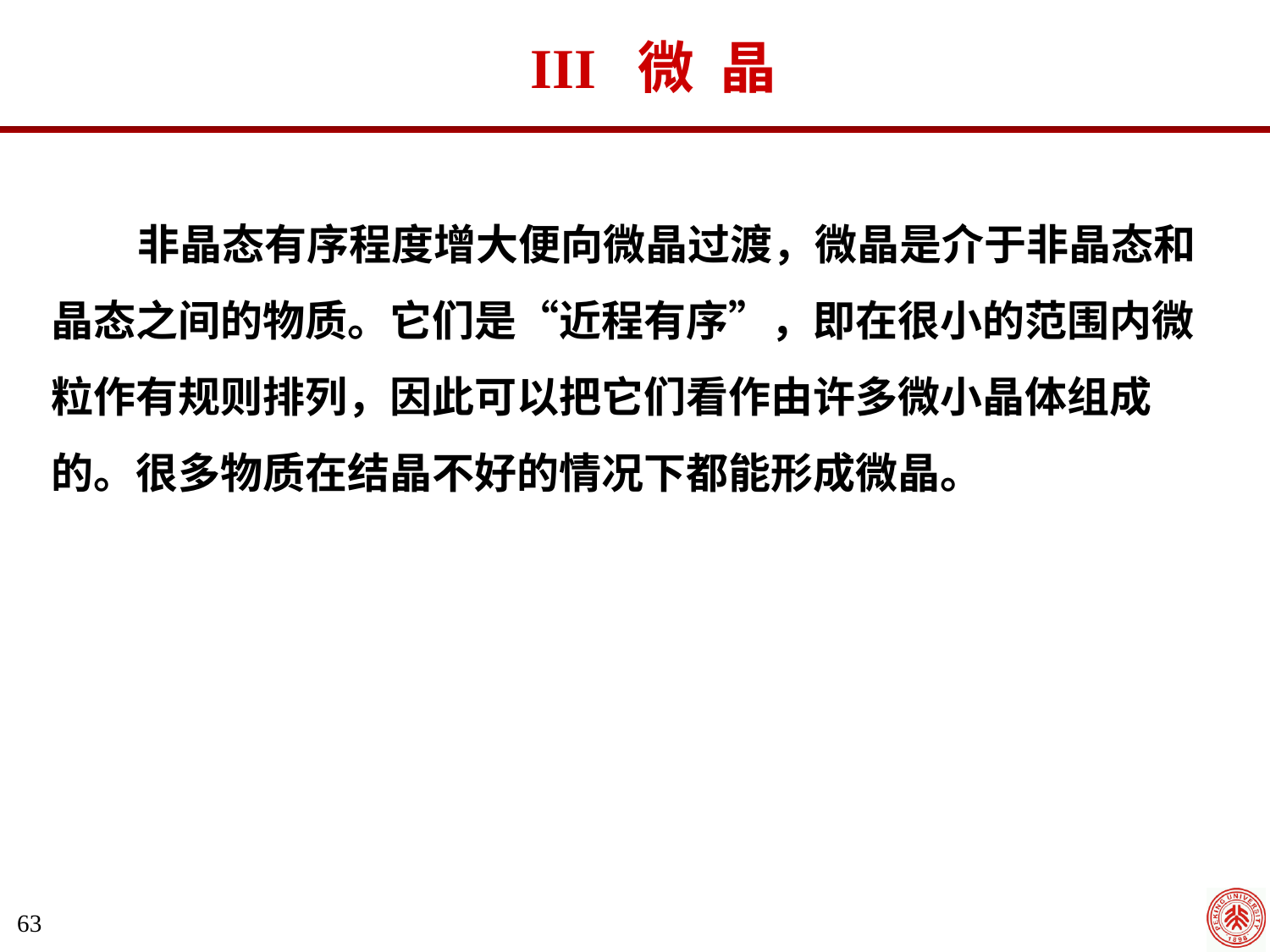

III  微  晶

        非晶态有序程度增大便向微晶过渡，微晶是介于非晶态和晶态之间的物质。它们是“近程有序”，即在很小的范围内微粒作有规则排列，因此可以把它们看作由许多微小晶体组成的。很多物质在结晶不好的情况下都能形成微晶。
63